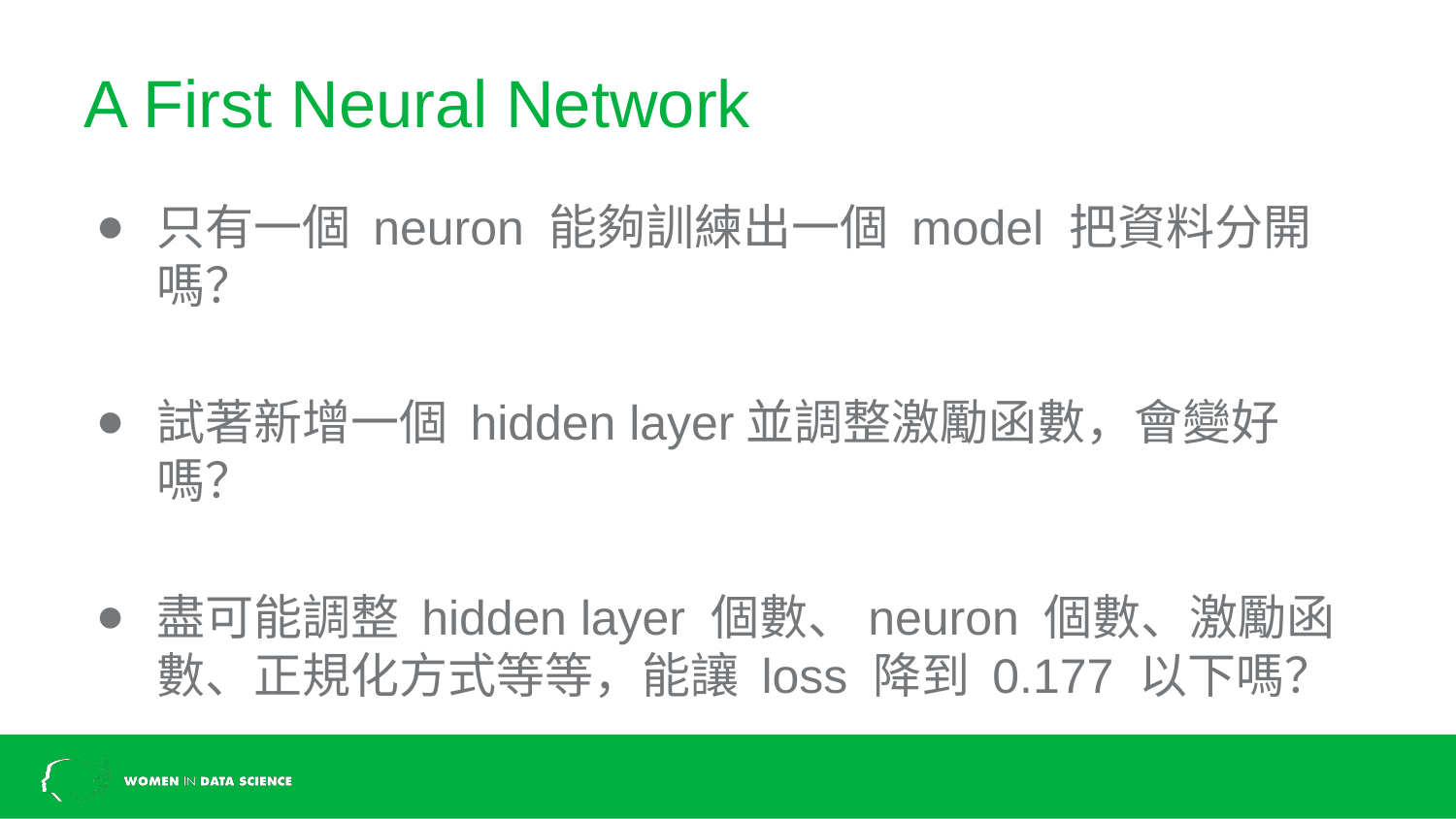

# A First Neural Network
只有一個 neuron 能夠訓練出一個 model 把資料分開嗎？

試著新增一個 hidden layer並調整激勵函數，會變好嗎？

盡可能調整 hidden layer 個數、neuron 個數、激勵函數、正規化方式等等，能讓 loss 降到 0.177 以下嗎？